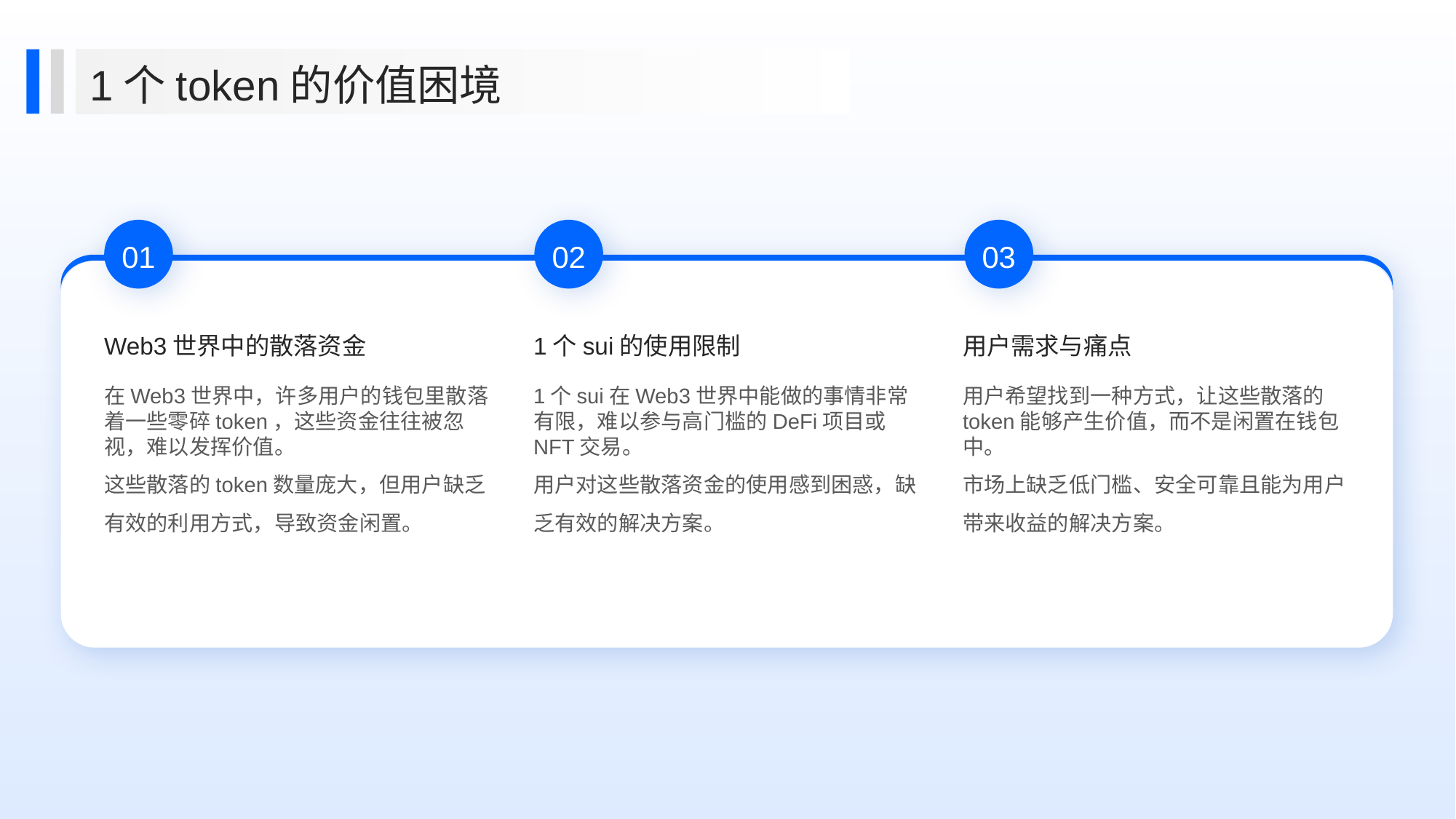

1个token的价值困境

01
02
03

Web3世界中的散落资金
1个sui的使用限制
用户需求与痛点
用户希望找到一种方式，让这些散落的token能够产生价值，而不是闲置在钱包中。
市场上缺乏低门槛、安全可靠且能为用户带来收益的解决方案。
在Web3世界中，许多用户的钱包里散落着一些零碎token，这些资金往往被忽视，难以发挥价值。
这些散落的token数量庞大，但用户缺乏有效的利用方式，导致资金闲置。
1个sui在Web3世界中能做的事情非常有限，难以参与高门槛的DeFi项目或NFT交易。
用户对这些散落资金的使用感到困惑，缺乏有效的解决方案。